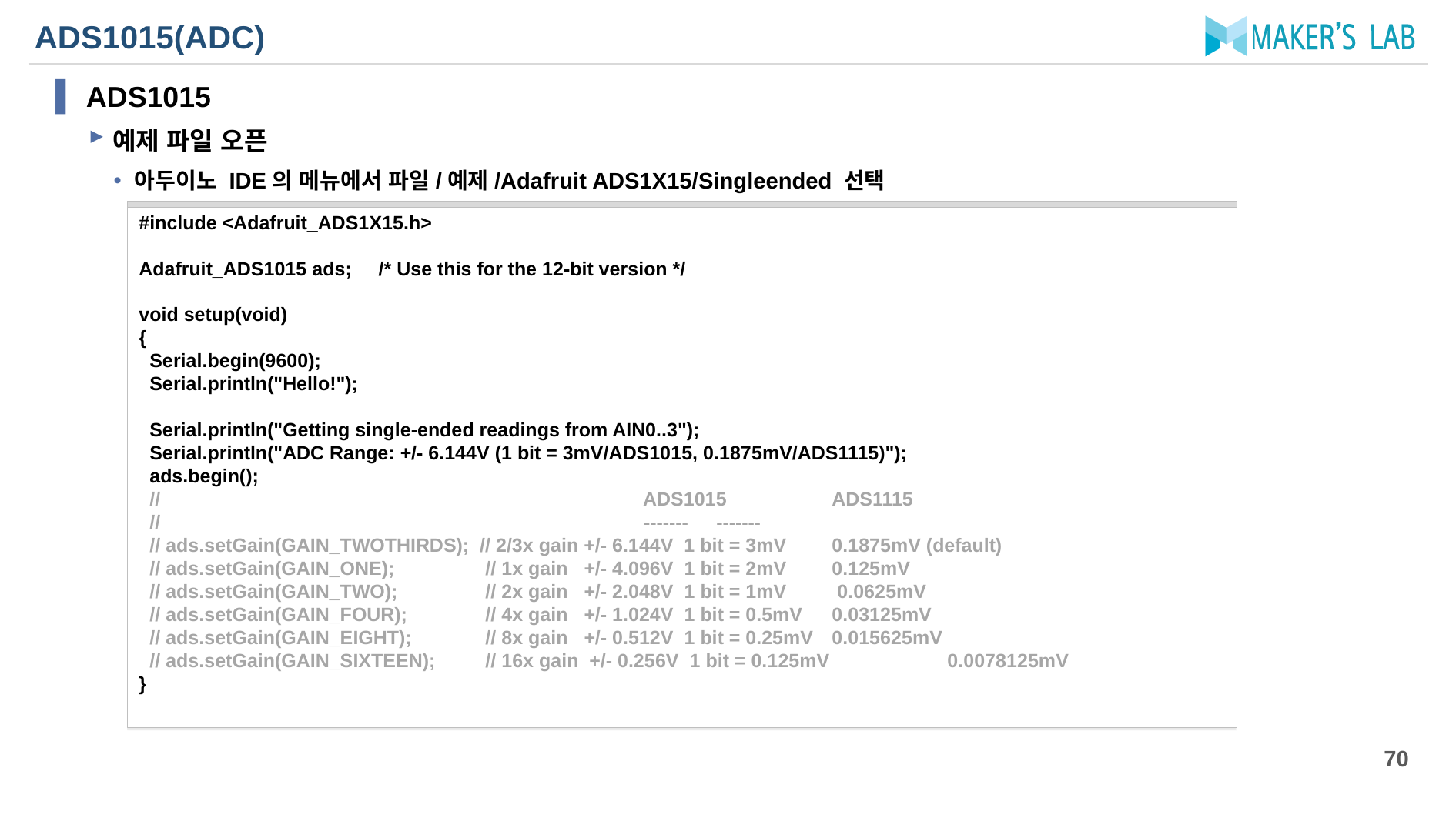

# ADS1015(ADC)
ADS1015
예제 파일 오픈
아두이노 IDE의 메뉴에서 파일/예제/Adafruit ADS1X15/Singleended 선택

#include <Adafruit_ADS1X15.h>

Adafruit_ADS1015 ads;     /* Use this for the 12-bit version */

void setup(void)
{
  Serial.begin(9600);
  Serial.println("Hello!");

  Serial.println("Getting single-ended readings from AIN0..3");
  Serial.println("ADC Range: +/- 6.144V (1 bit = 3mV/ADS1015, 0.1875mV/ADS1115)");
  ads.begin();
  //                                                                	        ADS1015  	ADS1115
  //                                                                	        -------  	-------
  // ads.setGain(GAIN_TWOTHIRDS);  // 2/3x gain +/- 6.144V  1 bit = 3mV 	0.1875mV (default)
  // ads.setGain(GAIN_ONE);        	// 1x gain   +/- 4.096V  1 bit = 2mV      	0.125mV
  // ads.setGain(GAIN_TWO);        	// 2x gain   +/- 2.048V  1 bit = 1mV     	 0.0625mV
  // ads.setGain(GAIN_FOUR);       	// 4x gain   +/- 1.024V  1 bit = 0.5mV    	0.03125mV
  // ads.setGain(GAIN_EIGHT);      	// 8x gain   +/- 0.512V  1 bit = 0.25mV   	0.015625mV
  // ads.setGain(GAIN_SIXTEEN);   	// 16x gain  +/- 0.256V  1 bit = 0.125mV  	0.0078125mV
}
70